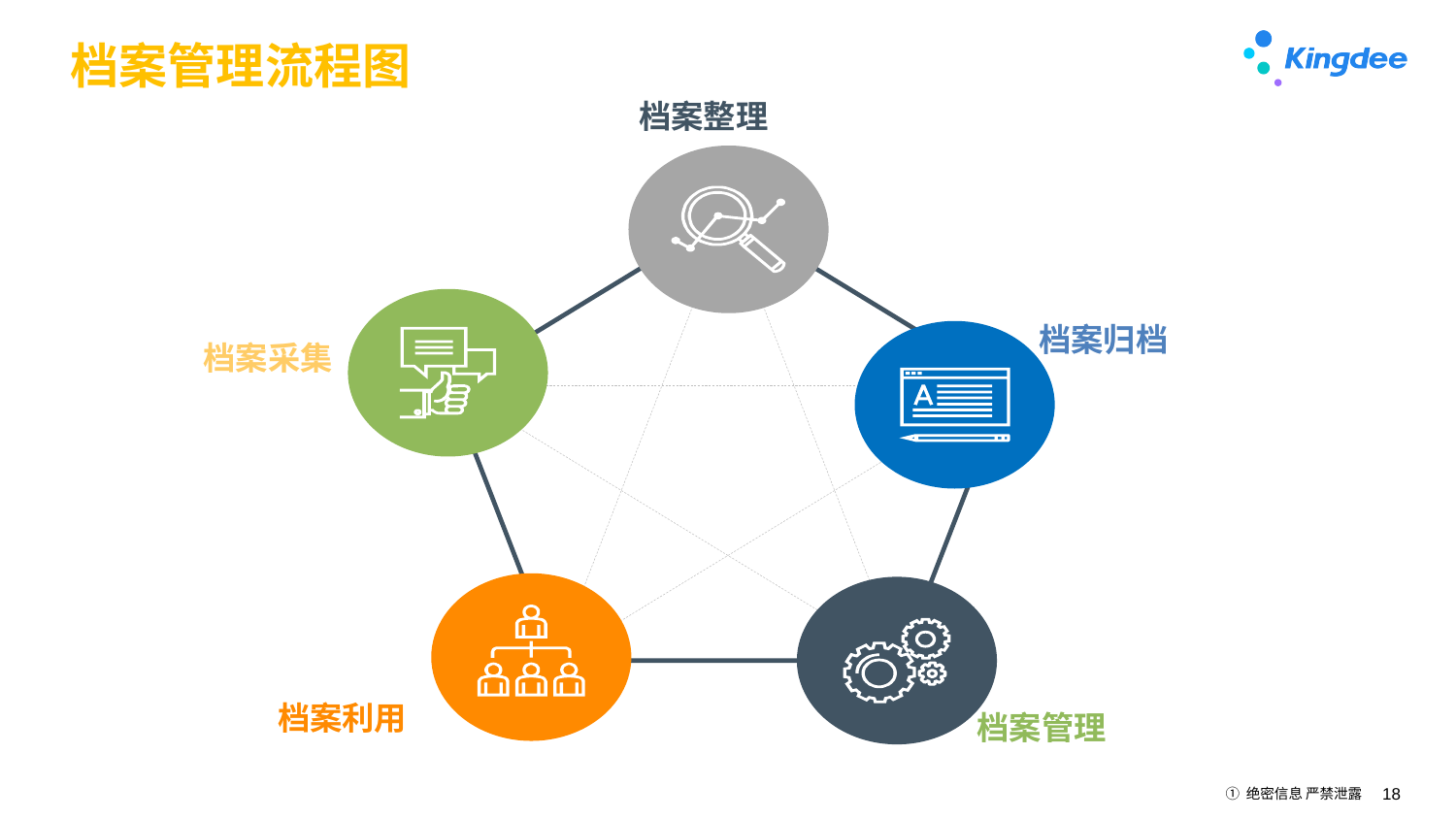

# 档案管理流程图
档案整理

档案归档
档案采集

档案利用
档案管理